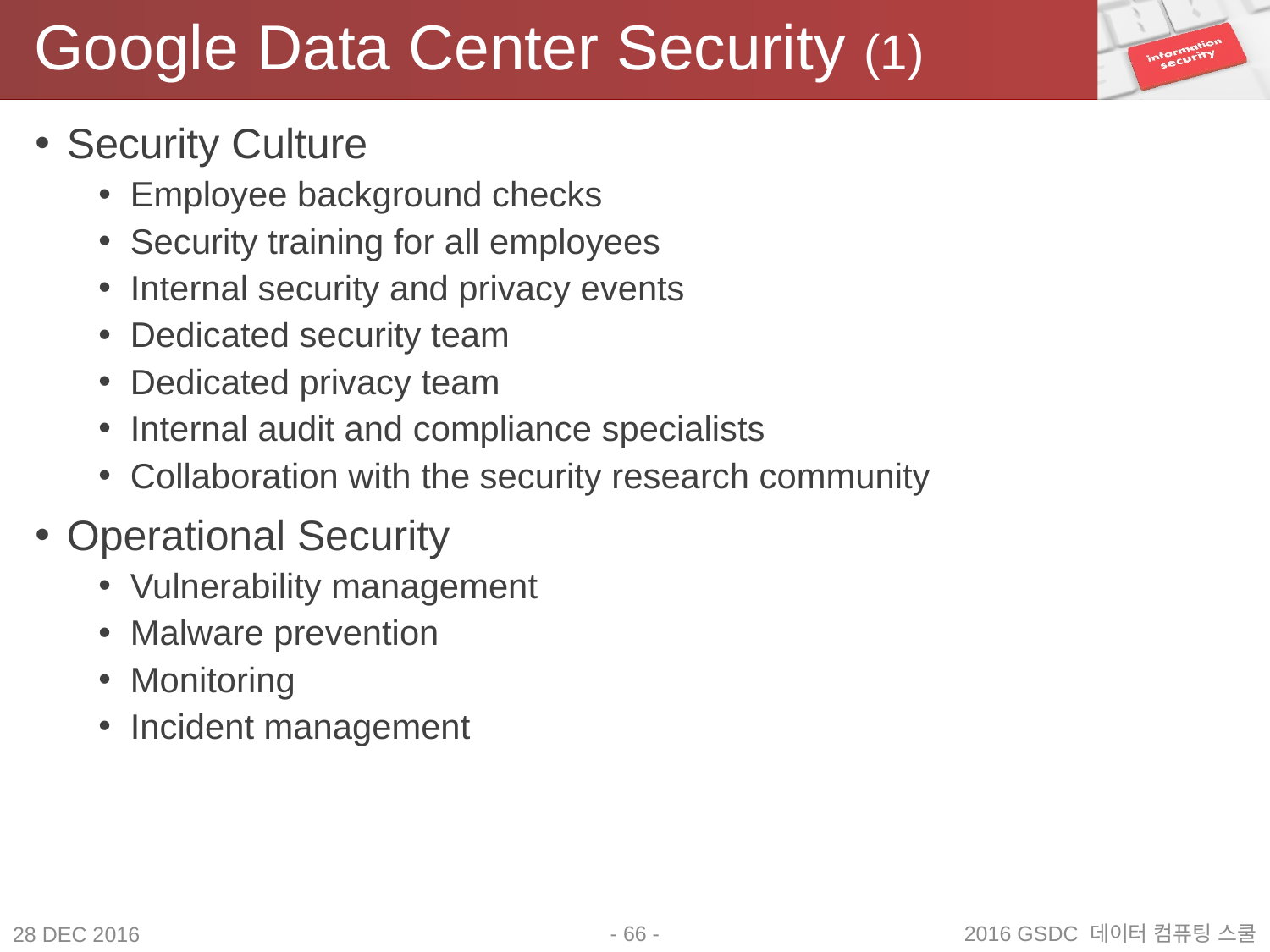

# Google Data Center Security (1)
Security Culture
Employee background checks
Security training for all employees
Internal security and privacy events
Dedicated security team
Dedicated privacy team
Internal audit and compliance specialists
Collaboration with the security research community
Operational Security
Vulnerability management
Malware prevention
Monitoring
Incident management
66
2016 GSDC 데이터 컴퓨팅 스쿨
28 DEC 2016